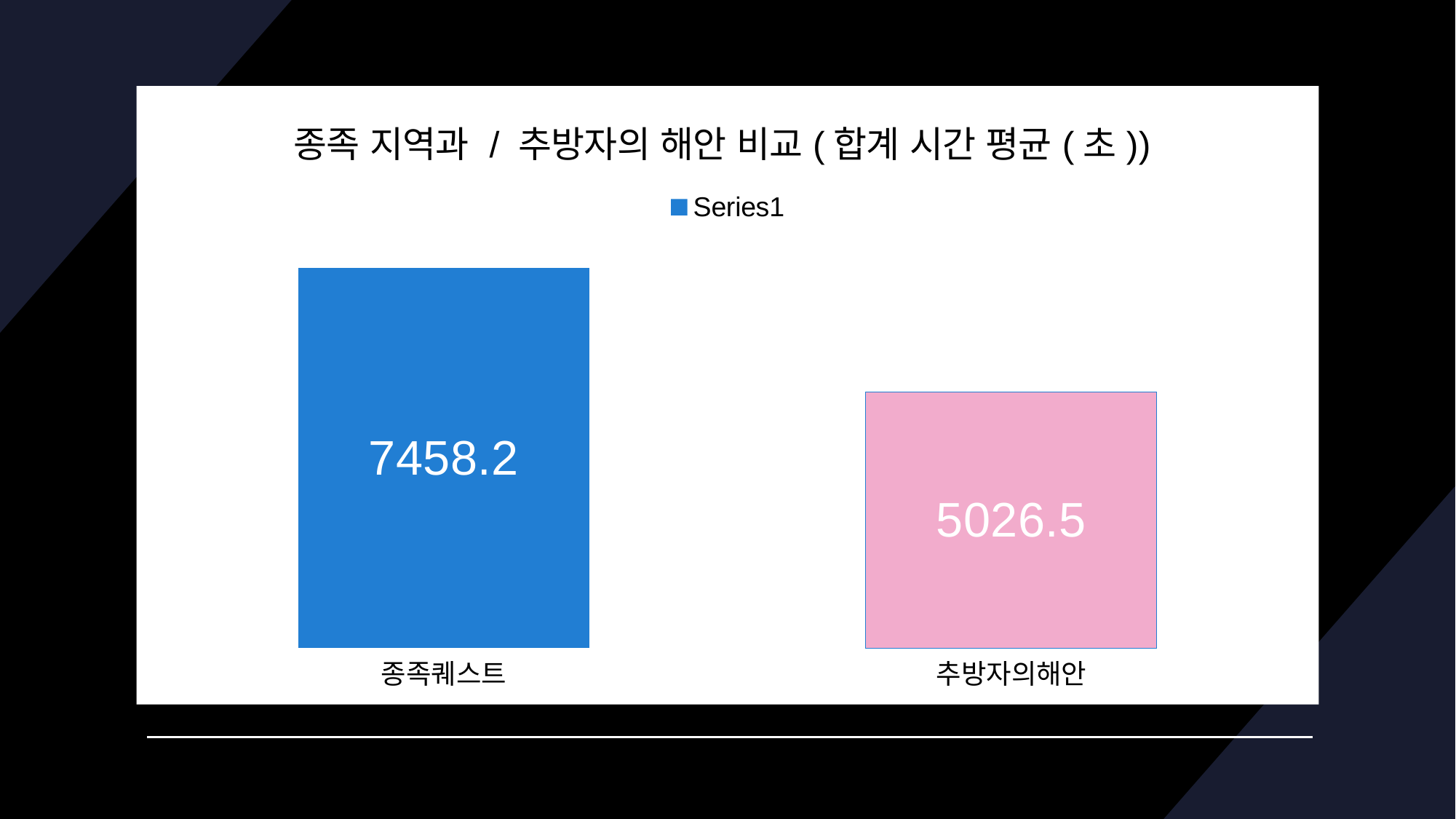

### Chart: 종족 지역과 / 추방자의 해안 비교(합계 시간 평균(초))

| Category |  |
|---|---|
| 종족퀘스트 | 7458.2 |
| 추방자의해안 | 5026.5 |